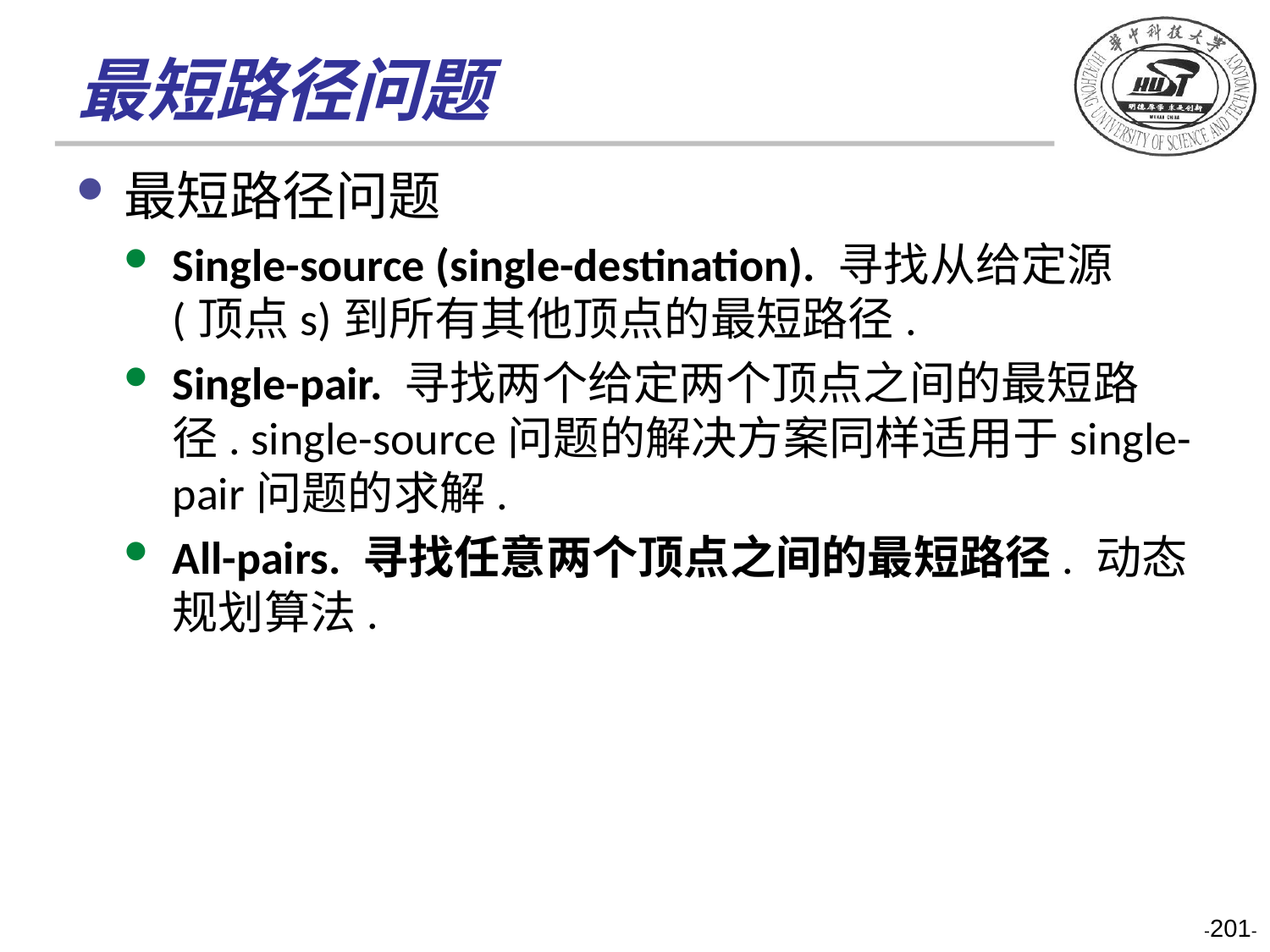

# 最短路径问题
最短路径问题
Single-source (single-destination). 寻找从给定源(顶点s)到所有其他顶点的最短路径.
Single-pair. 寻找两个给定两个顶点之间的最短路径. single-source问题的解决方案同样适用于single-pair问题的求解.
All-pairs. 寻找任意两个顶点之间的最短路径. 动态规划算法.
-201-